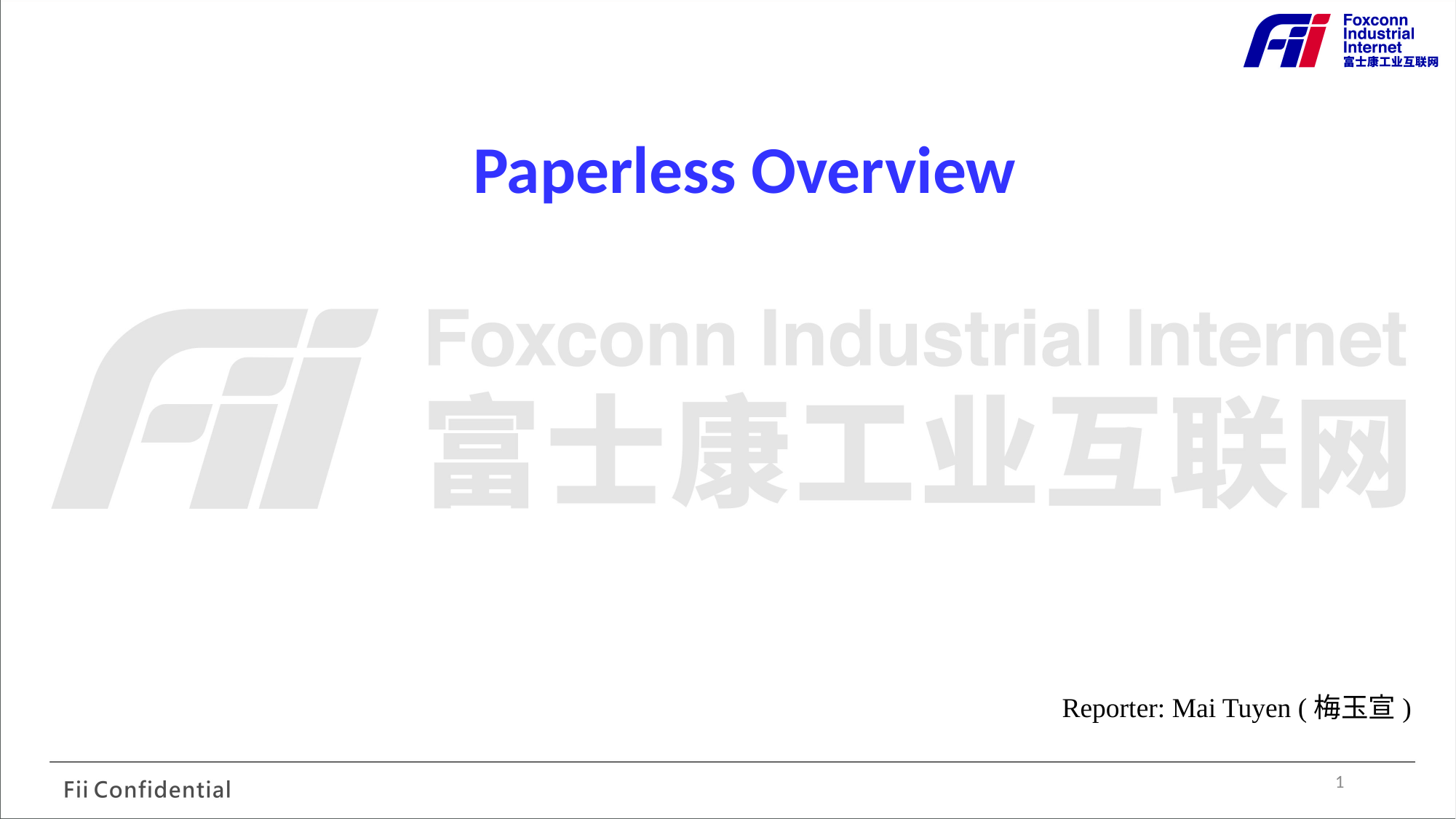

Paperless Overview
Reporter: Mai Tuyen (梅玉宣)
1